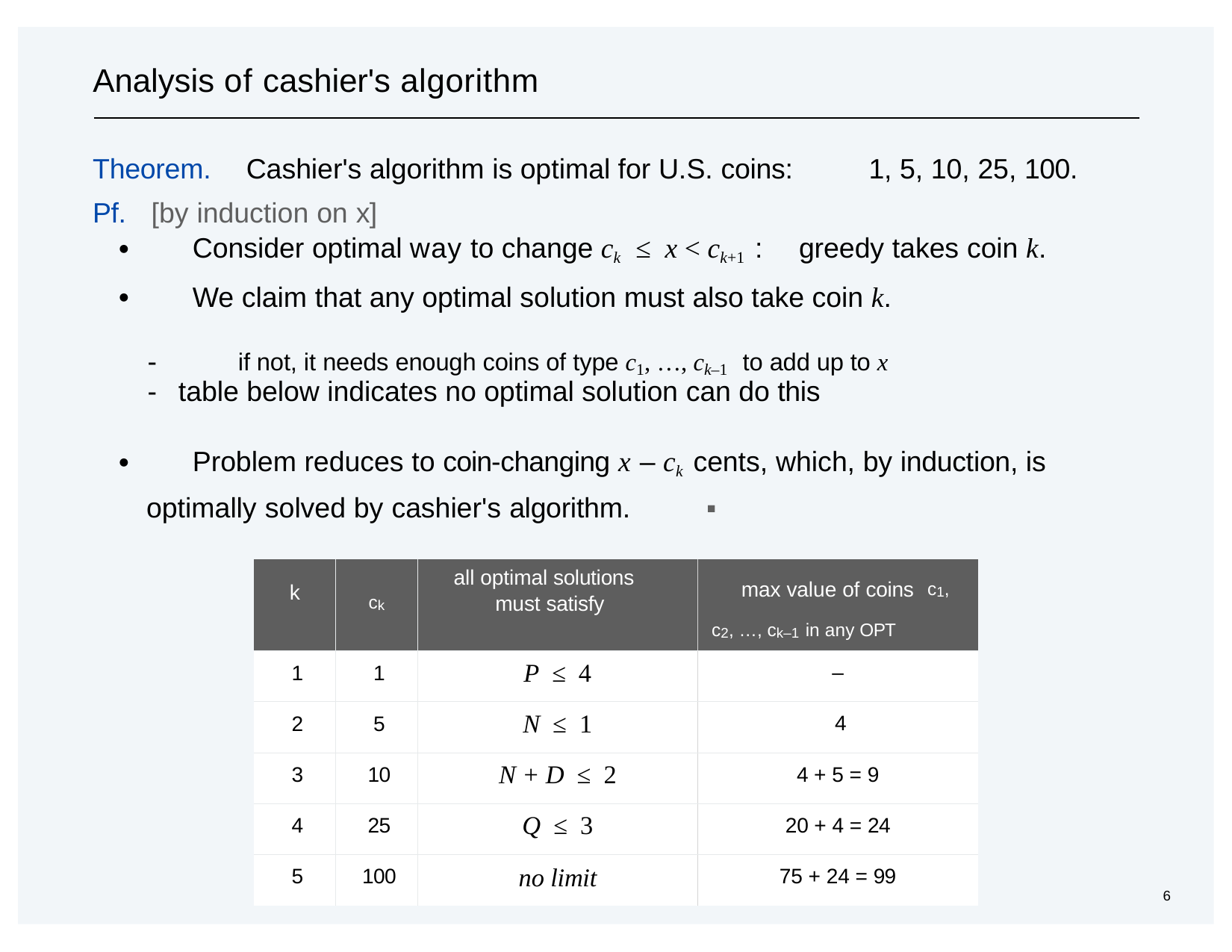

# Analysis of cashier's algorithm

Theorem.	Cashier's algorithm is optimal for U.S. coins:	1, 5, 10, 25, 100. Pf.	[by induction on x]
・Consider optimal way to change ck  ≤ x < ck+1 :	greedy takes coin k.
・We claim that any optimal solution must also take coin k.
-	if not, it needs enough coins of type c1, …, ck–1  to add up to x
-	table below indicates no optimal solution can do this
・Problem reduces to coin-changing x – ck cents, which, by induction, is optimally solved by cashier's algorithm.	▪
| k | ck | all optimal solutions must satisfy | max value of coins c1, c2, …, ck–1 in any OPT |
| --- | --- | --- | --- |
| 1 | 1 | P ≤ 4 | – |
| 2 | 5 | N ≤ 1 | 4 |
| 3 | 10 | N + D ≤ 2 | 4 + 5 = 9 |
| 4 | 25 | Q ≤ 3 | 20 + 4 = 24 |
| 5 | 100 | no limit | 75 + 24 = 99 |
6